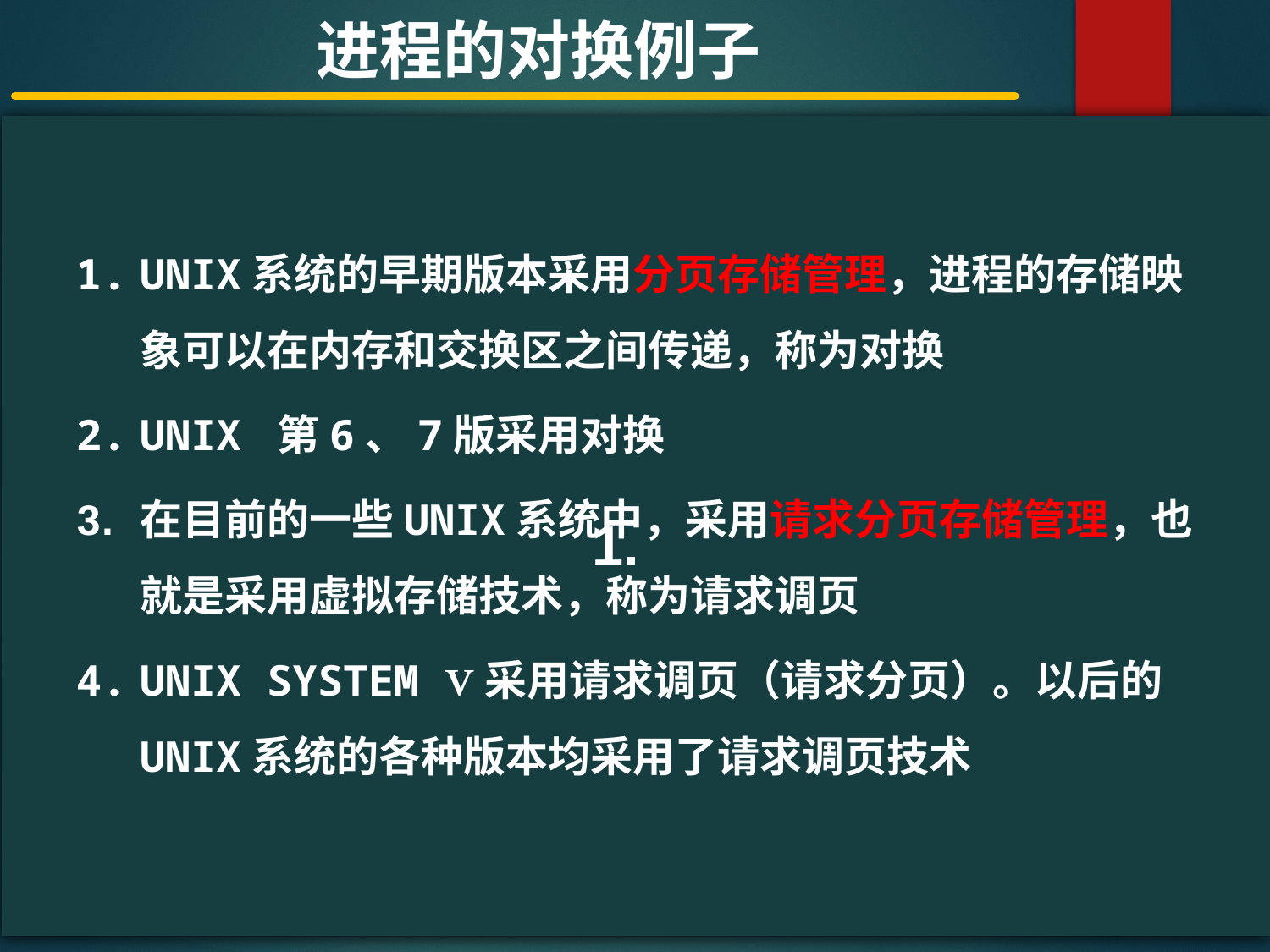

进程的对换例子
#
UNIX系统的早期版本采用分页存储管理，进程的存储映象可以在内存和交换区之间传递，称为对换
UNIX 第6、7版采用对换
在目前的一些UNIX系统中，采用请求分页存储管理，也就是采用虚拟存储技术，称为请求调页
UNIX SYSTEM Ⅴ采用请求调页（请求分页）。以后的UNIX系统的各种版本均采用了请求调页技术